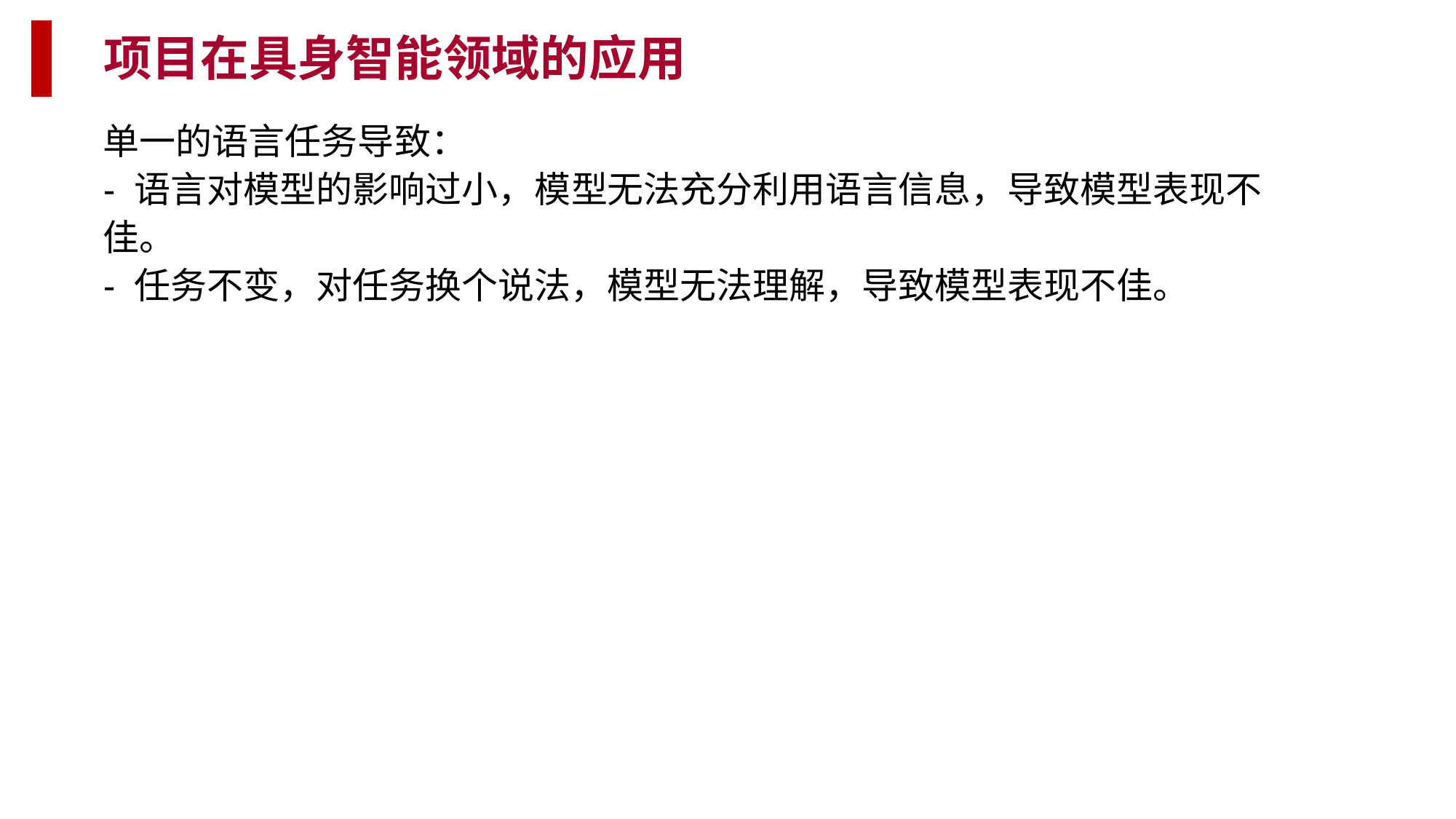

项目在具身智能领域的应用
单一的语言任务导致：
- 语言对模型的影响过小，模型无法充分利用语言信息，导致模型表现不佳。
- 任务不变，对任务换个说法，模型无法理解，导致模型表现不佳。